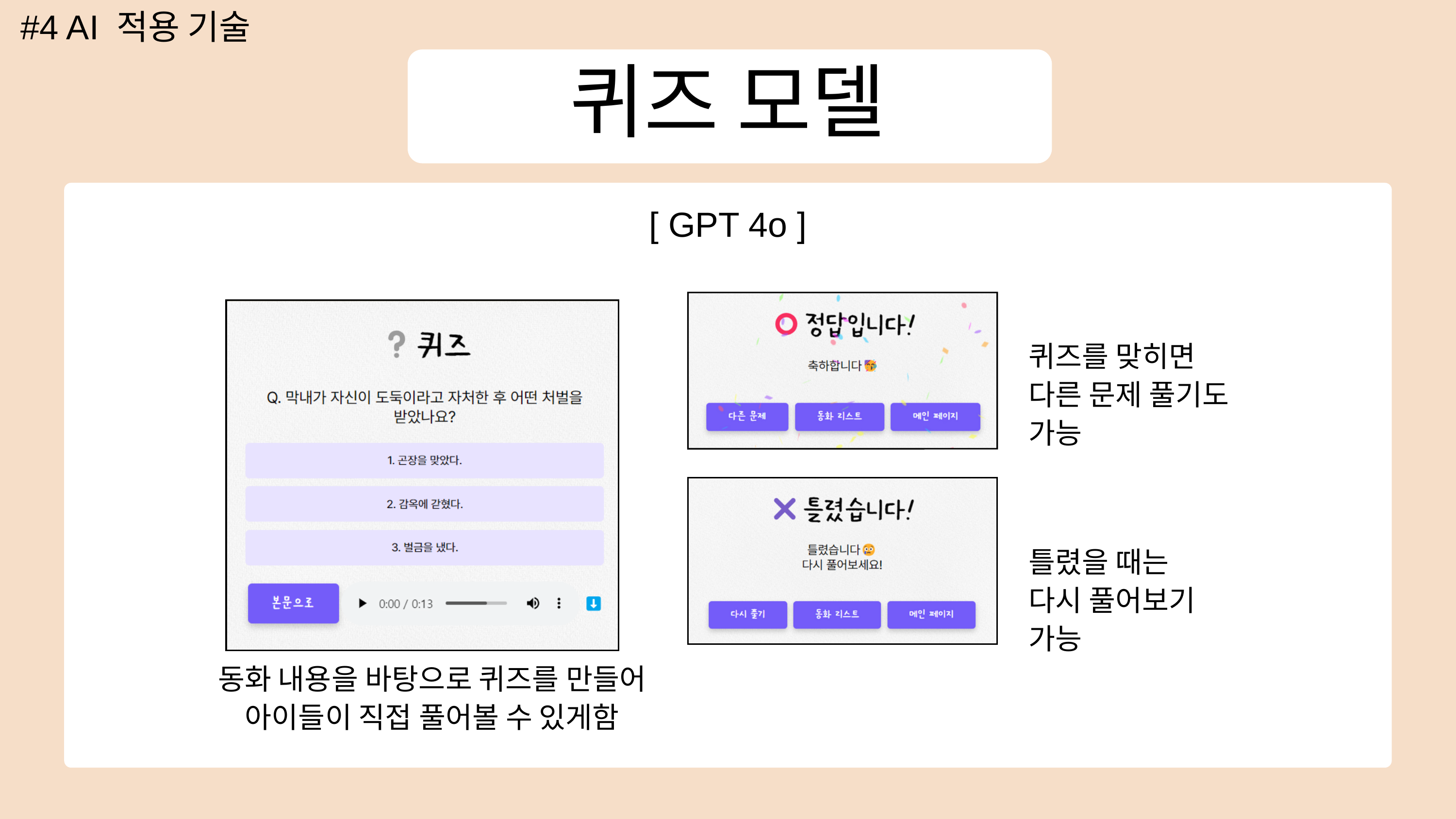

#4 AI 적용 기술

퀴즈 모델

[ GPT 4o ]

퀴즈를 맞히면
다른 문제 풀기도 가능

틀렸을 때는
다시 풀어보기 가능
동화 내용을 바탕으로 퀴즈를 만들어
아이들이 직접 풀어볼 수 있게함